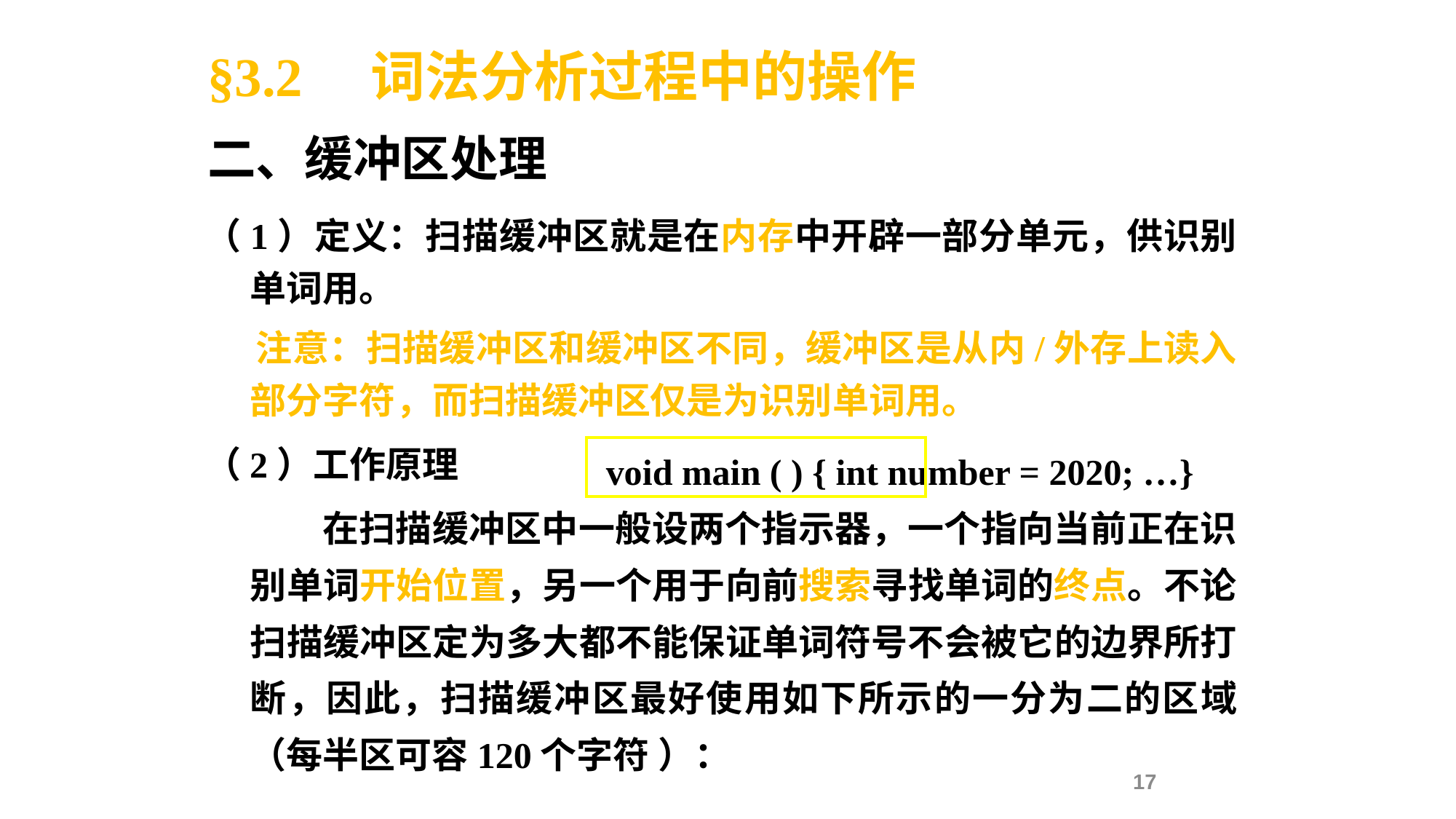

§3.2    词法分析过程中的操作
二、缓冲区处理
（1）定义：扫描缓冲区就是在内存中开辟一部分单元，供识别单词用。
     注意：扫描缓冲区和缓冲区不同，缓冲区是从内/外存上读入部分字符，而扫描缓冲区仅是为识别单词用。
（2）工作原理
             在扫描缓冲区中一般设两个指示器，一个指向当前正在识别单词开始位置，另一个用于向前搜索寻找单词的终点。不论扫描缓冲区定为多大都不能保证单词符号不会被它的边界所打断，因此，扫描缓冲区最好使用如下所示的一分为二的区域（每半区可容120个字符 ）：

void main ( ) { int number = 2020; …}
17